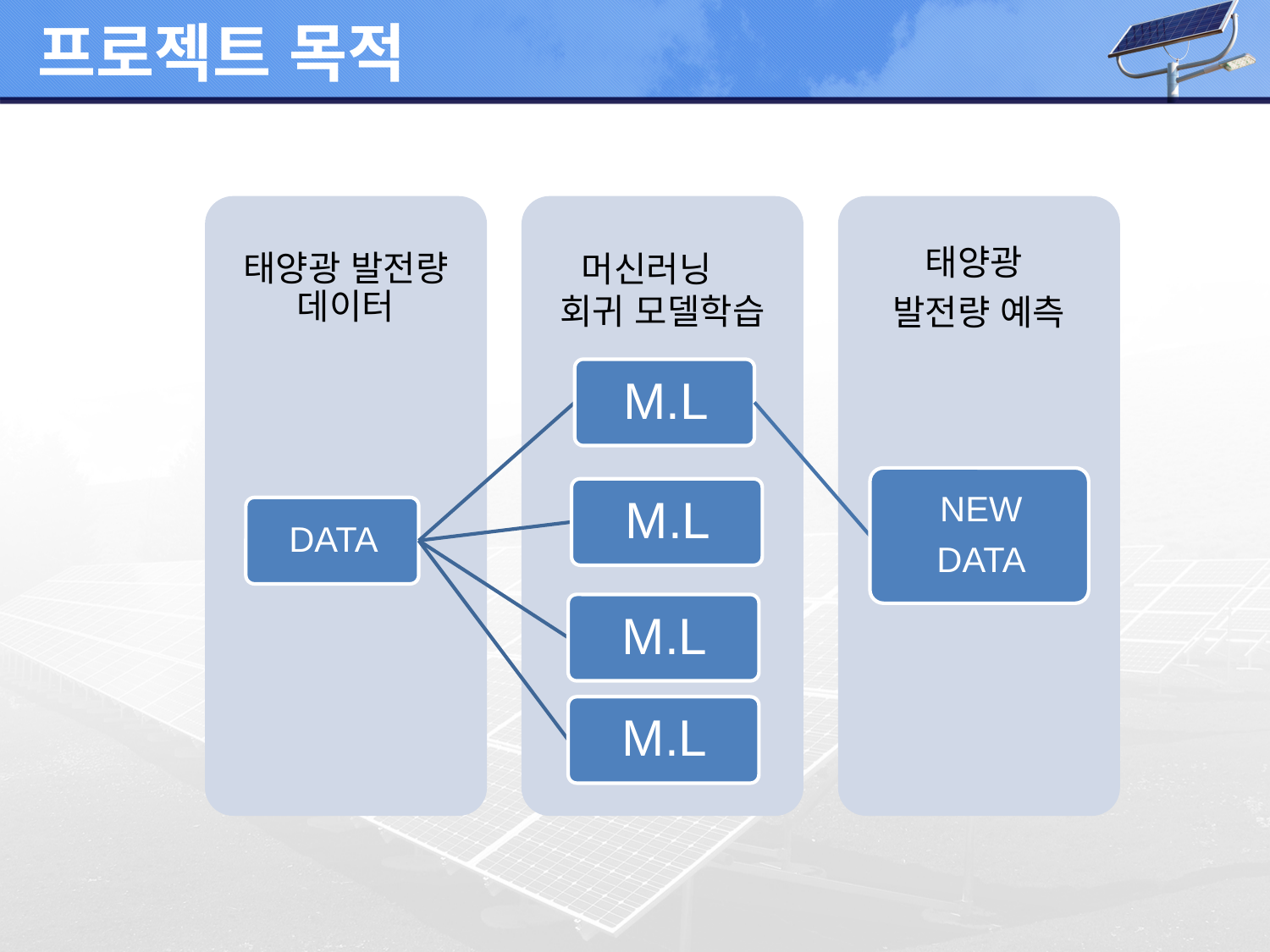

# 프로젝트 목적
태양광
발전량 예측
 머신러닝      회귀 모델학습
태양광 발전량 데이터
DATA

M.L

NEW
DATA

M.L

M.L

M.L